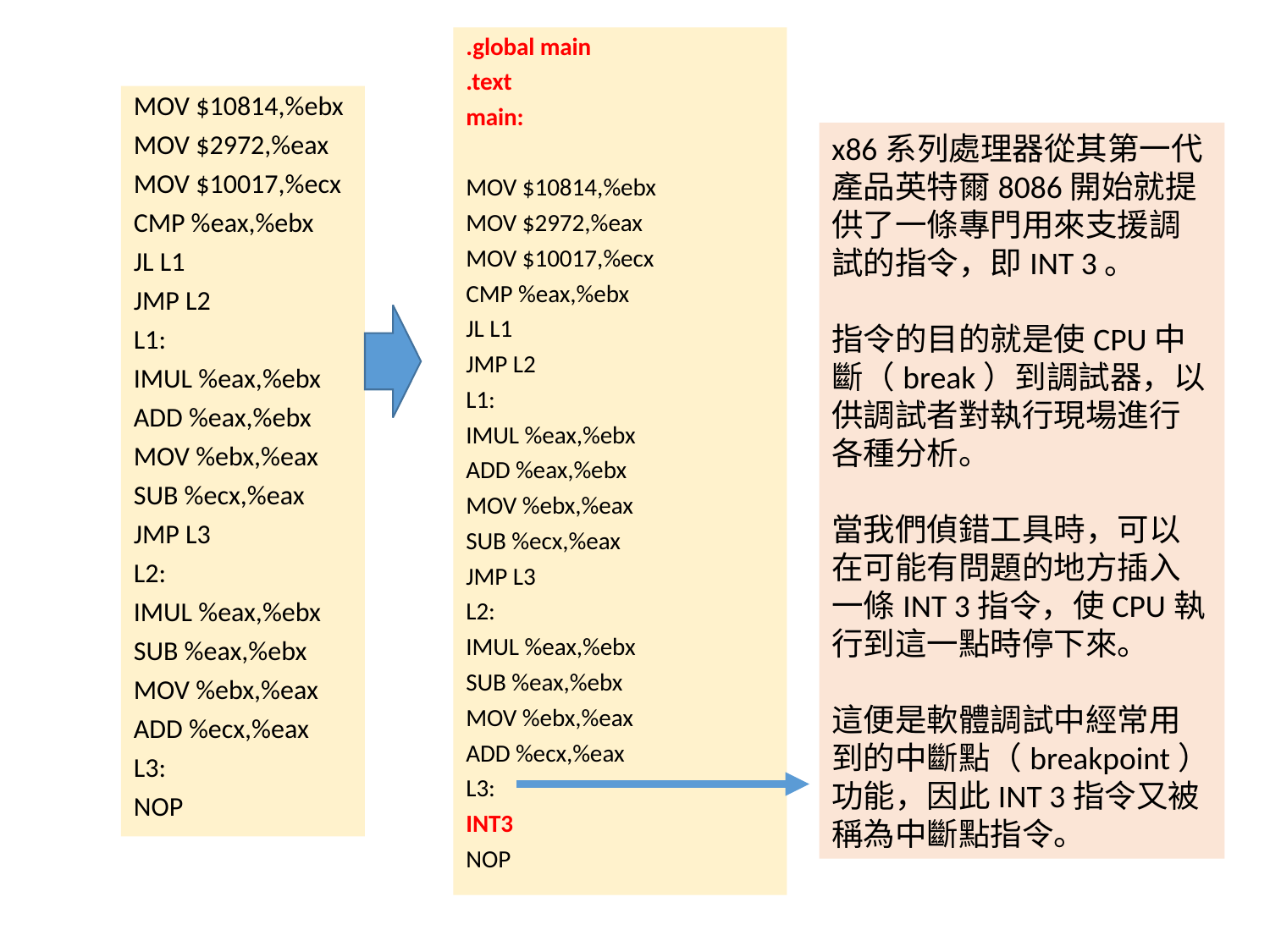

.global main
.text
main:

MOV $10814,%ebx
MOV $2972,%eax
MOV $10017,%ecx
CMP %eax,%ebx
JL L1
JMP L2
L1:
IMUL %eax,%ebx
ADD %eax,%ebx
MOV %ebx,%eax
SUB %ecx,%eax
JMP L3
L2:
IMUL %eax,%ebx
SUB %eax,%ebx
MOV %ebx,%eax
ADD %ecx,%eax
L3:
INT3
NOP
MOV $10814,%ebx
MOV $2972,%eax
MOV $10017,%ecx
CMP %eax,%ebx
JL L1
JMP L2
L1:
IMUL %eax,%ebx
ADD %eax,%ebx
MOV %ebx,%eax
SUB %ecx,%eax
JMP L3
L2:
IMUL %eax,%ebx
SUB %eax,%ebx
MOV %ebx,%eax
ADD %ecx,%eax
L3:
NOP

x86系列處理器從其第一代產品英特爾8086開始就提供了一條專門用來支援調試的指令，即INT 3。

指令的目的就是使CPU中斷（break）到調試器，以供調試者對執行現場進行各種分析。

當我們偵錯工具時，可以在可能有問題的地方插入一條INT 3指令，使CPU執行到這一點時停下來。

這便是軟體調試中經常用到的中斷點（breakpoint）功能，因此INT 3指令又被稱為中斷點指令。